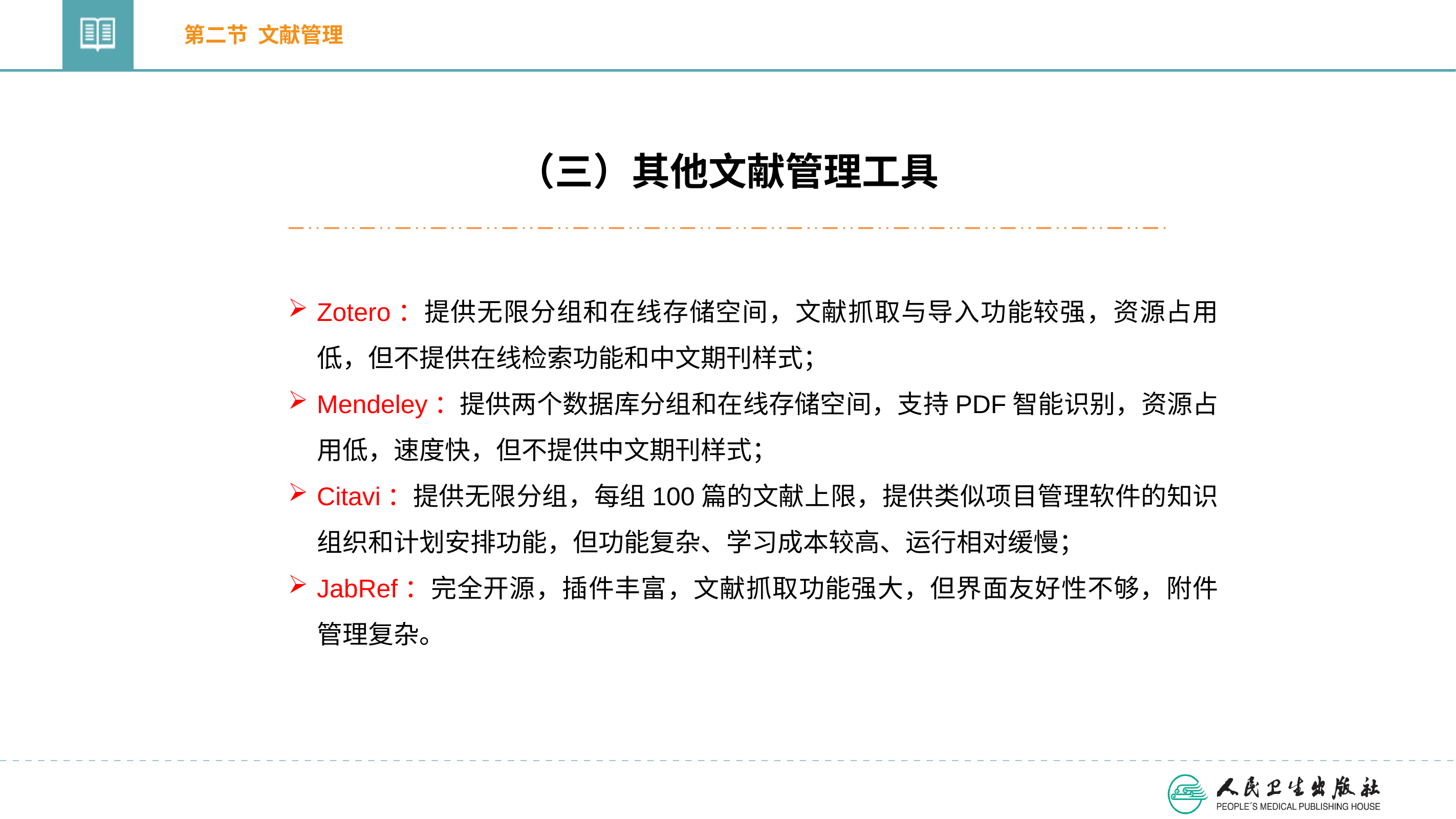

第二节  文献管理
（三）其他文献管理工具

Zotero：提供无限分组和在线存储空间，文献抓取与导入功能较强，资源占用低，但不提供在线检索功能和中文期刊样式；
Mendeley：提供两个数据库分组和在线存储空间，支持PDF智能识别，资源占用低，速度快，但不提供中文期刊样式；
Citavi：提供无限分组，每组100篇的文献上限，提供类似项目管理软件的知识组织和计划安排功能，但功能复杂、学习成本较高、运行相对缓慢；
JabRef：完全开源，插件丰富，文献抓取功能强大，但界面友好性不够，附件管理复杂。